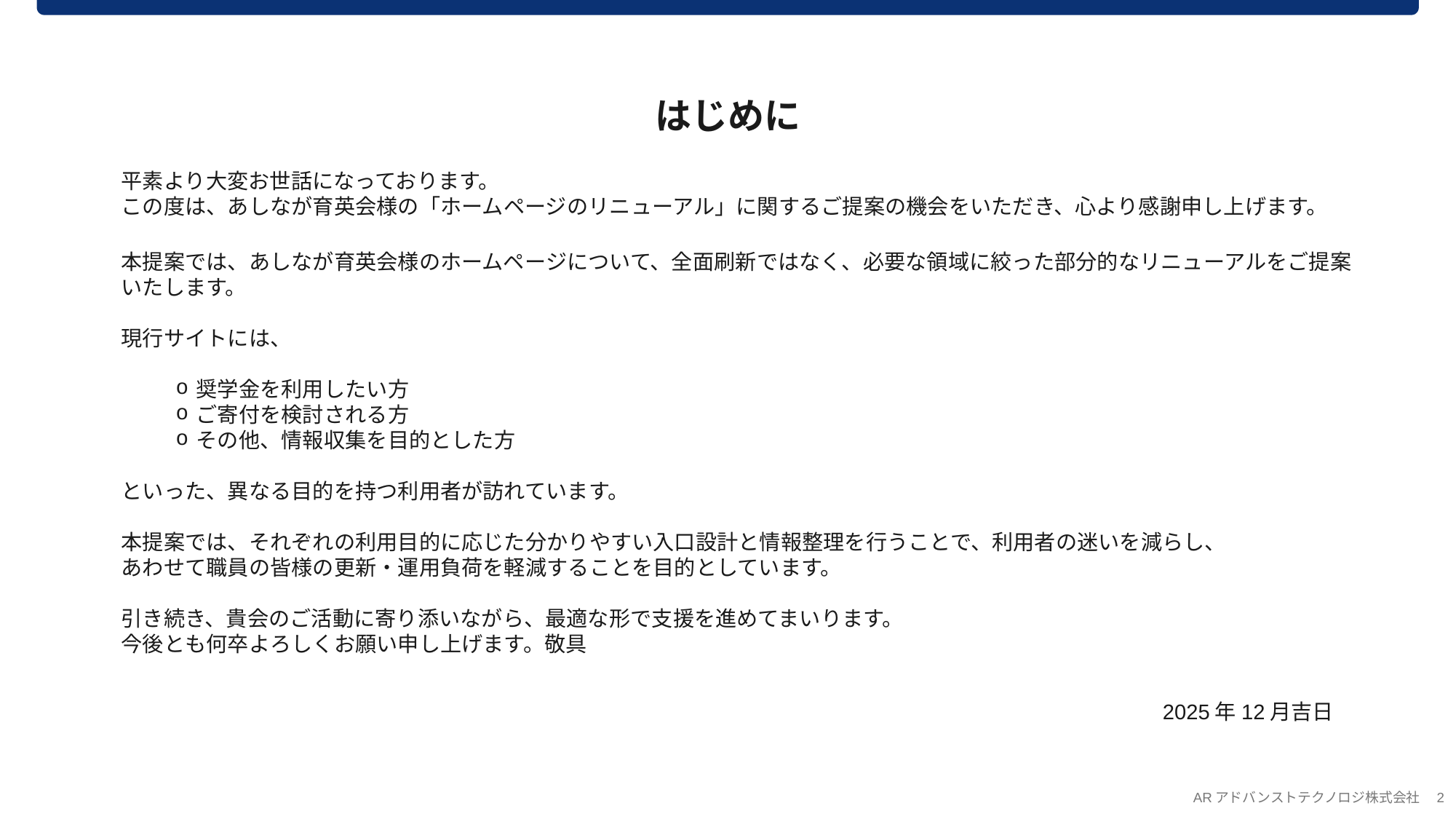

はじめに
平素より大変お世話になっております。
この度は、あしなが育英会様の「ホームページのリニューアル」に関するご提案の機会をいただき、心より感謝申し上げます。
本提案では、あしなが育英会様のホームページについて、全面刷新ではなく、必要な領域に絞った部分的なリニューアルをご提案いたします。
現行サイトには、

奨学金を利用したい方
ご寄付を検討される方
その他、情報収集を目的とした方

といった、異なる目的を持つ利用者が訪れています。
本提案では、それぞれの利用目的に応じた分かりやすい入口設計と情報整理を行うことで、利用者の迷いを減らし、
あわせて職員の皆様の更新・運用負荷を軽減することを目的としています。

引き続き、貴会のご活動に寄り添いながら、最適な形で支援を進めてまいります。
今後とも何卒よろしくお願い申し上げます。敬具

2025年12月吉日
ARアドバンストテクノロジ株式会社　2